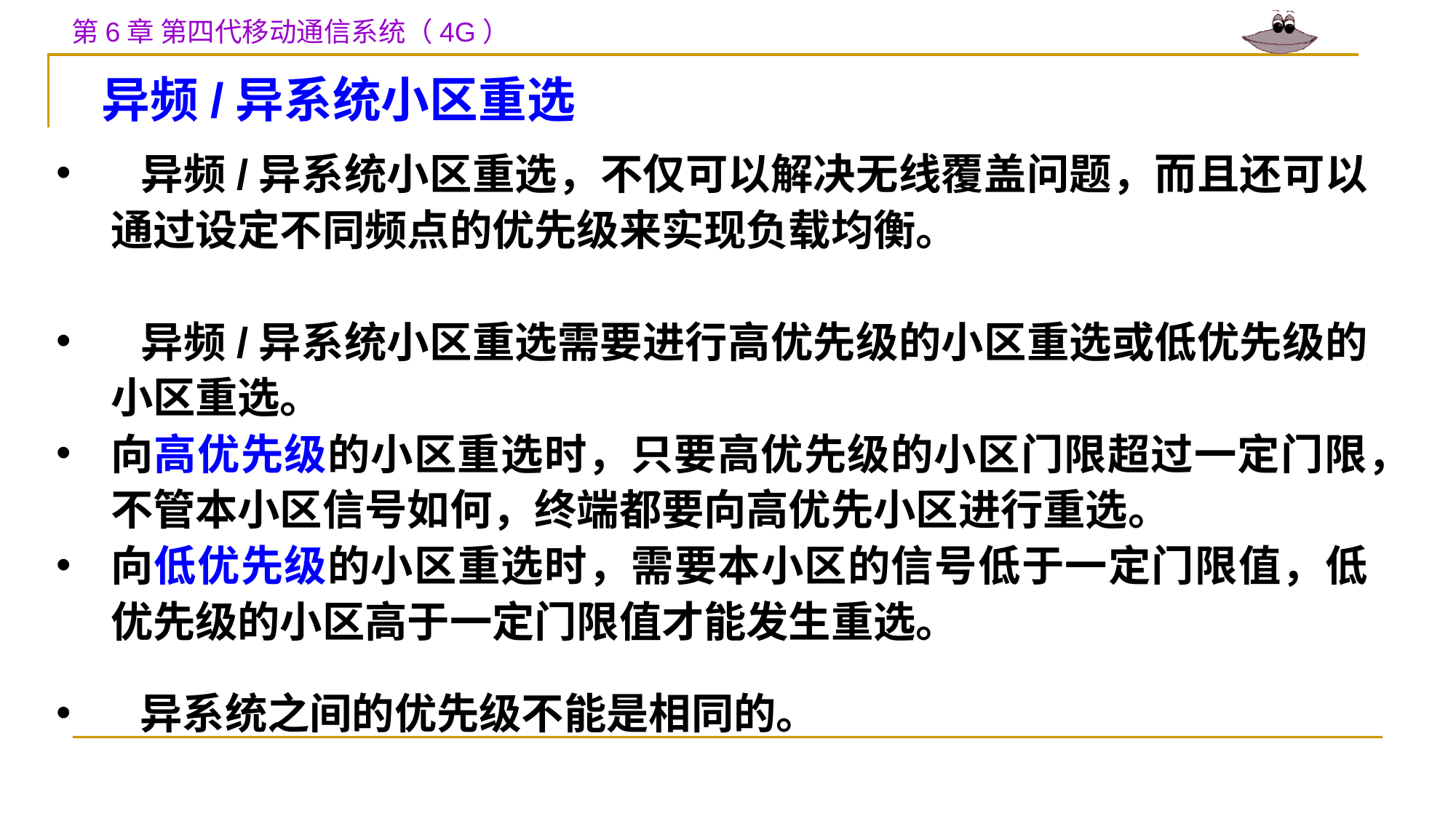

异频/异系统小区重选
  异频/异系统小区重选，不仅可以解决无线覆盖问题，而且还可以通过设定不同频点的优先级来实现负载均衡。

  异频/异系统小区重选需要进行高优先级的小区重选或低优先级的小区重选。
向高优先级的小区重选时，只要高优先级的小区门限超过一定门限，不管本小区信号如何，终端都要向高优先小区进行重选。
向低优先级的小区重选时，需要本小区的信号低于一定门限值，低优先级的小区高于一定门限值才能发生重选。

  异系统之间的优先级不能是相同的。